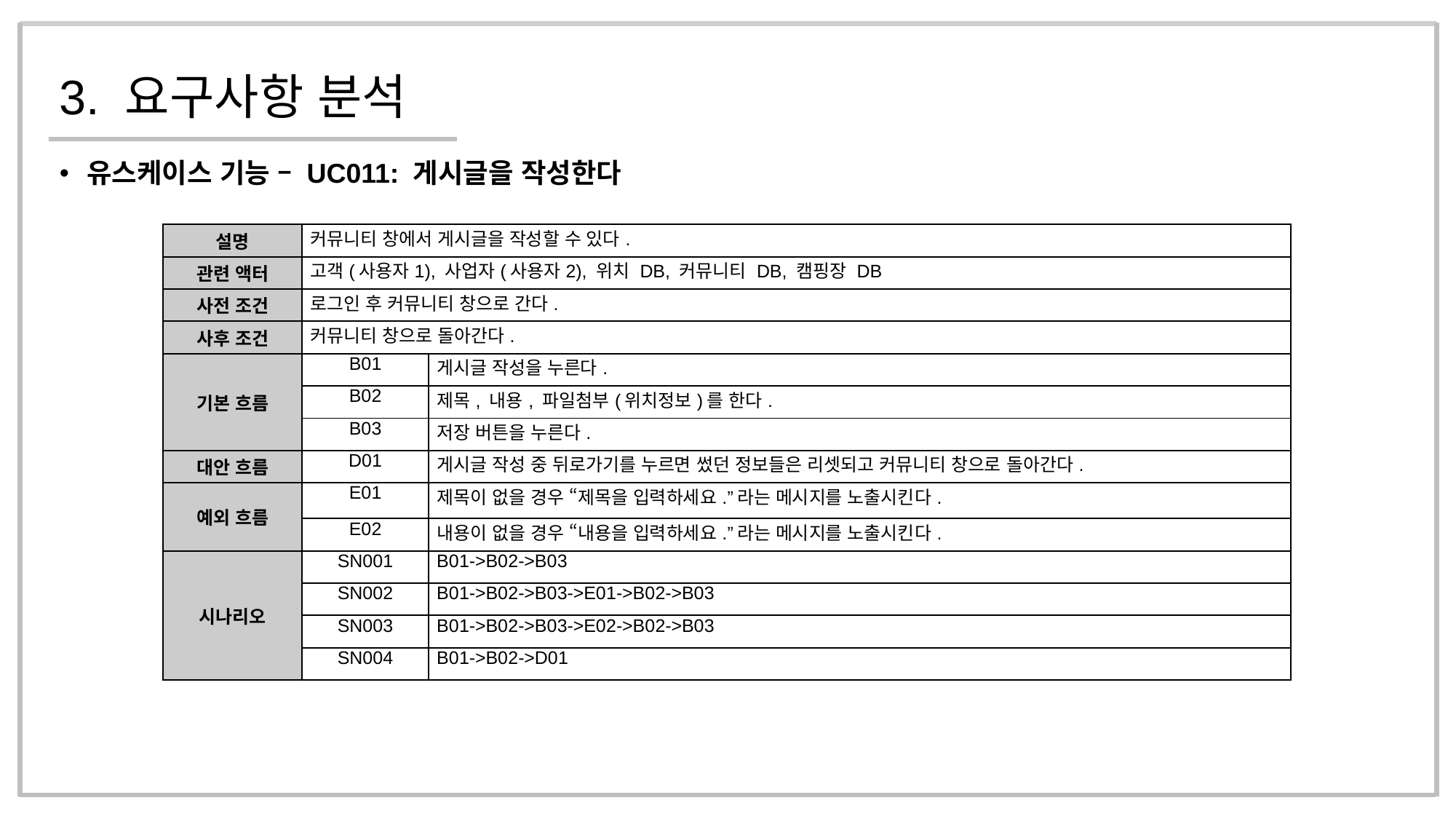

# 3. 요구사항 분석

유스케이스 기능 – UC011: 게시글을 작성한다
| 설명 | 커뮤니티 창에서 게시글을 작성할 수 있다. |  |
| --- | --- | --- |
| 관련 액터 | 고객(사용자1), 사업자(사용자2), 위치 DB, 커뮤니티 DB, 캠핑장 DB |  |
| 사전 조건 | 로그인 후 커뮤니티 창으로 간다. |  |
| 사후 조건 | 커뮤니티 창으로 돌아간다. |  |
| 기본 흐름 | B01 | 게시글 작성을 누른다. |
|  | B02 | 제목, 내용, 파일첨부(위치정보)를 한다. |
|  | B03 | 저장 버튼을 누른다. |
| 대안 흐름 | D01 | 게시글 작성 중 뒤로가기를 누르면 썼던 정보들은 리셋되고 커뮤니티 창으로 돌아간다. |
| 예외 흐름 | E01 | 제목이 없을 경우 “제목을 입력하세요.”라는 메시지를 노출시킨다. |
|  | E02 | 내용이 없을 경우 “내용을 입력하세요.”라는 메시지를 노출시킨다. |
| 시나리오 | SN001 | B01->B02->B03 |
|  | SN002 | B01->B02->B03->E01->B02->B03 |
|  | SN003 | B01->B02->B03->E02->B02->B03 |
|  | SN004 | B01->B02->D01 |